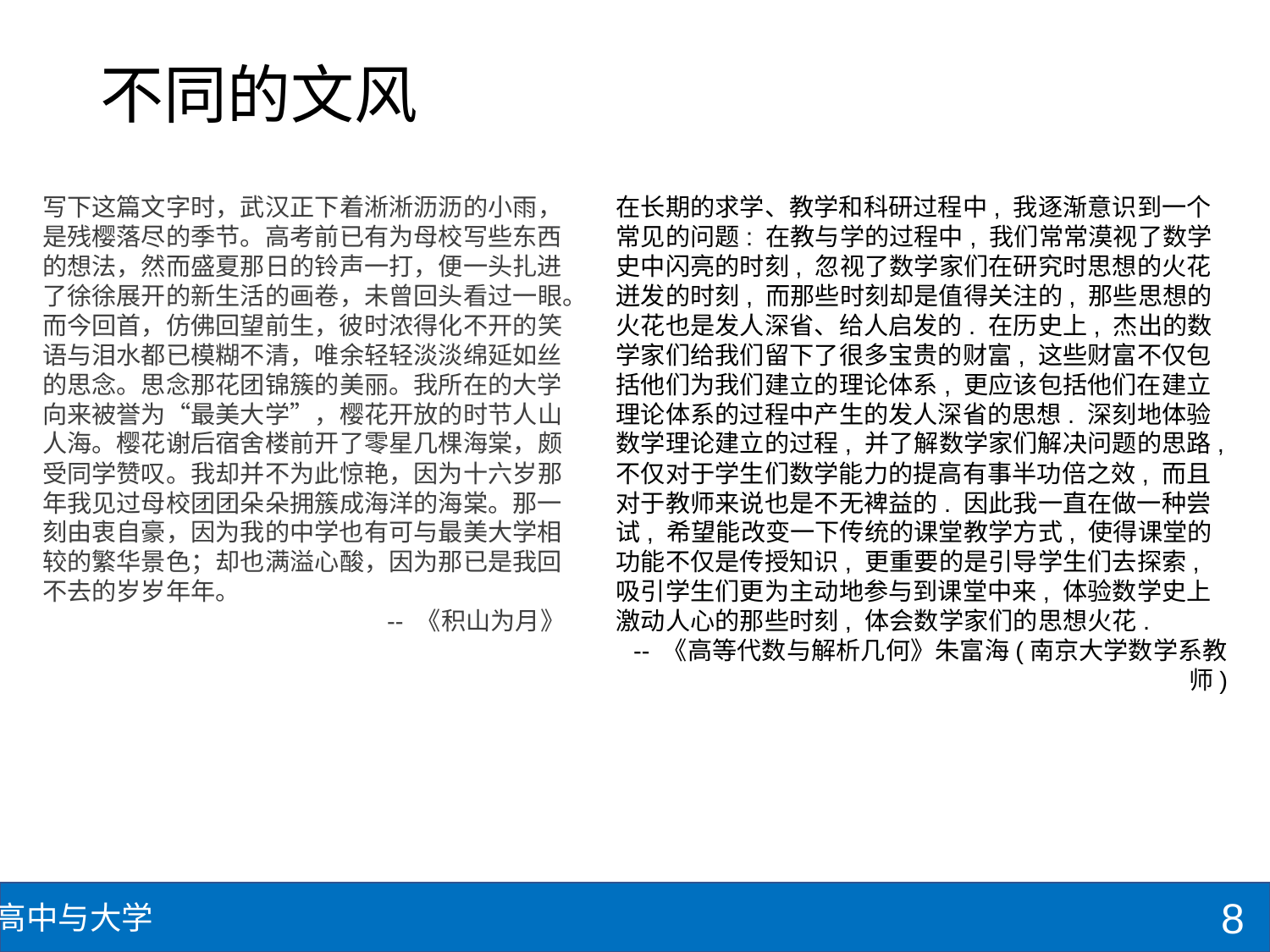

# 不同的文风
写下这篇文字时，武汉正下着淅淅沥沥的小雨，是残樱落尽的季节。高考前已有为母校写些东西的想法，然而盛夏那日的铃声一打，便一头扎进了徐徐展开的新生活的画卷，未曾回头看过一眼。而今回首，仿佛回望前生，彼时浓得化不开的笑语与泪水都已模糊不清，唯余轻轻淡淡绵延如丝的思念。思念那花团锦簇的美丽。我所在的大学向来被誉为“最美大学”，樱花开放的时节人山人海。樱花谢后宿舍楼前开了零星几棵海棠，颇受同学赞叹。我却并不为此惊艳，因为十六岁那年我见过母校团团朵朵拥簇成海洋的海棠。那一刻由衷自豪，因为我的中学也有可与最美大学相较的繁华景色；却也满溢心酸，因为那已是我回不去的岁岁年年。
-- 《积山为月》
在长期的求学、教学和科研过程中, 我逐渐意识到一个常见的问题: 在教与学的过程中, 我们常常漠视了数学史中闪亮的时刻, 忽视了数学家们在研究时思想的火花迸发的时刻, 而那些时刻却是值得关注的, 那些思想的火花也是发人深省、给人启发的. 在历史上, 杰出的数学家们给我们留下了很多宝贵的财富, 这些财富不仅包括他们为我们建立的理论体系, 更应该包括他们在建立理论体系的过程中产生的发人深省的思想. 深刻地体验数学理论建立的过程, 并了解数学家们解决问题的思路, 不仅对于学生们数学能力的提高有事半功倍之效, 而且对于教师来说也是不无裨益的. 因此我一直在做一种尝试, 希望能改变一下传统的课堂教学方式, 使得课堂的功能不仅是传授知识, 更重要的是引导学生们去探索, 吸引学生们更为主动地参与到课堂中来, 体验数学史上激动人心的那些时刻, 体会数学家们的思想火花.
-- 《高等代数与解析几何》朱富海(南京大学数学系教师)
8